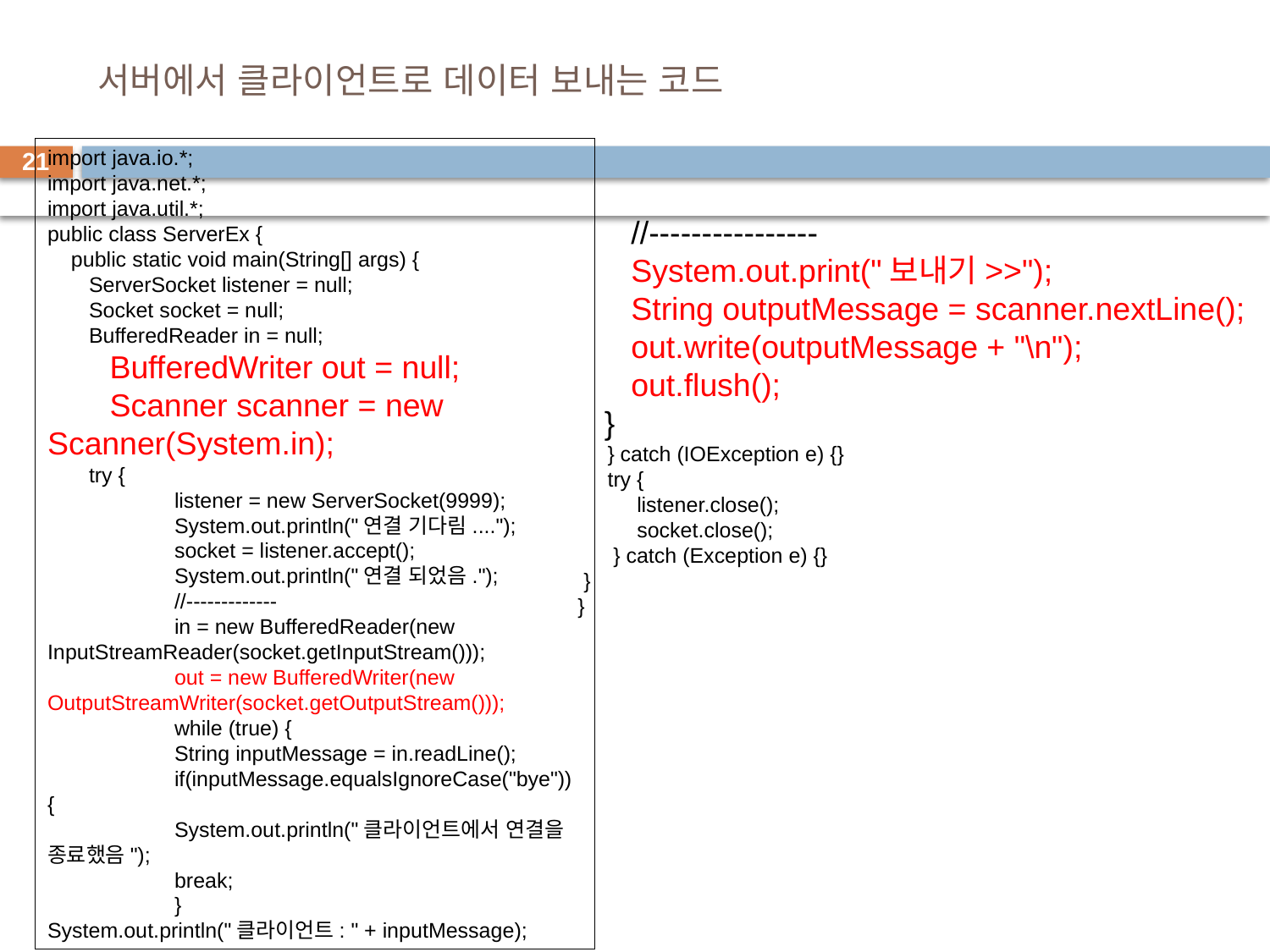

# 서버에서 클라이언트로 데이터 보내는 코드
import java.io.*;
import java.net.*;
import java.util.*;
public class ServerEx {
    public static void main(String[] args) {
       ServerSocket listener = null;
       Socket socket = null;
       BufferedReader in = null;
       BufferedWriter out = null;
       Scanner scanner = new      Scanner(System.in);
       try {
	listener = new ServerSocket(9999);
	System.out.println("연결 기다림....");
	socket = listener.accept();
	System.out.println("연결 되었음.");
	//-------------
	in = new BufferedReader(new InputStreamReader(socket.getInputStream()));
	out = new BufferedWriter(new OutputStreamWriter(socket.getOutputStream()));
	while (true) {
	String inputMessage = in.readLine();
	if(inputMessage.equalsIgnoreCase("bye")) {
	System.out.println("클라이언트에서 연결을 종료했음");
	break;
	}
System.out.println("클라이언트: " + inputMessage);
21
      //----------------
      System.out.print("보내기>>");
      String outputMessage = scanner.nextLine();
      out.write(outputMessage + "\n");
      out.flush();
   }
     } catch (IOException e) {}
     try {
          listener.close();
          socket.close();
      } catch (Exception e) {}
 }
}